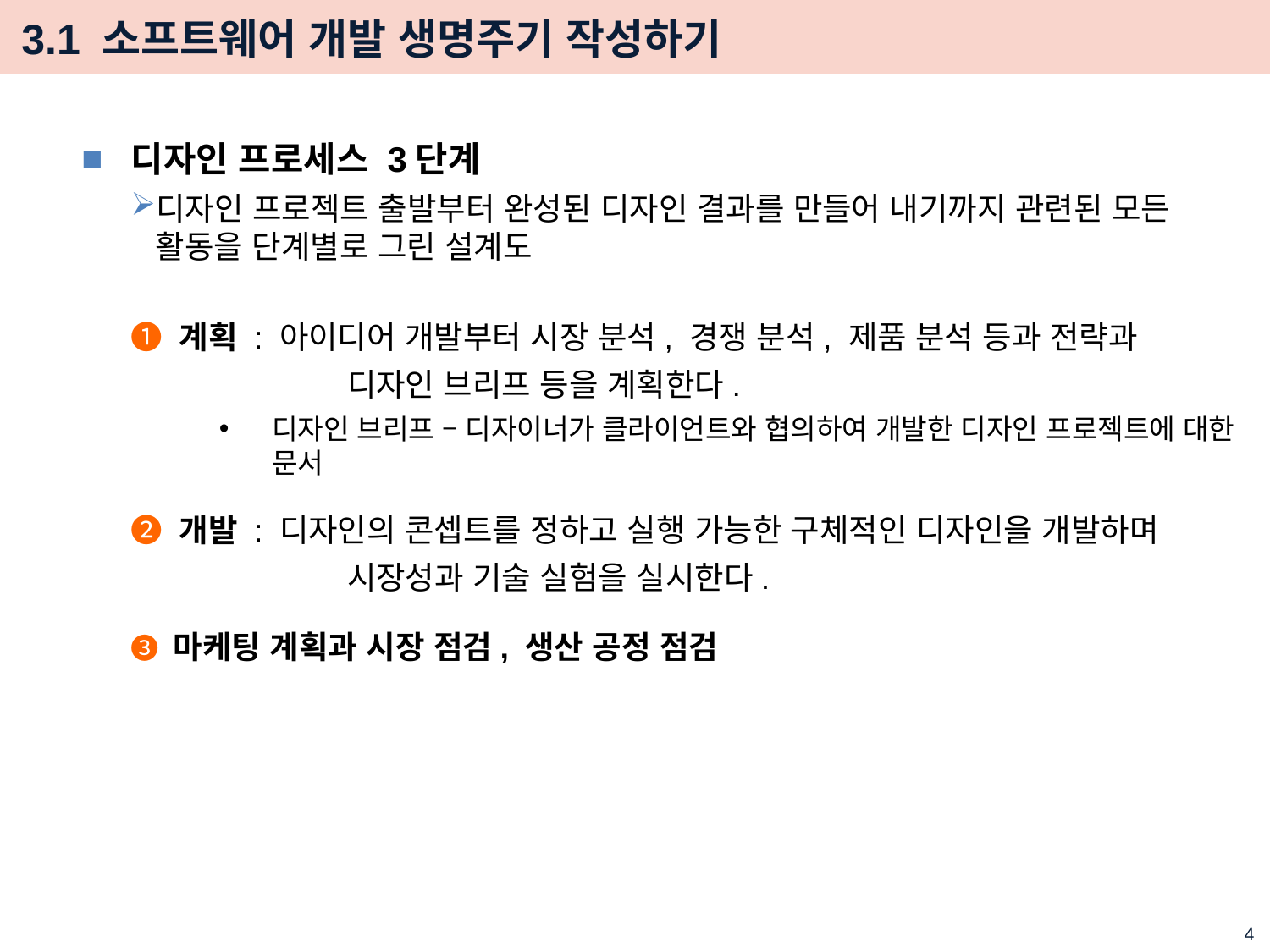

# 3.1 소프트웨어 개발 생명주기 작성하기
디자인 프로세스 3단계
디자인 프로젝트 출발부터 완성된 디자인 결과를 만들어 내기까지 관련된 모든 활동을 단계별로 그린 설계도

❶ 계획 : 아이디어 개발부터 시장 분석, 경쟁 분석, 제품 분석 등과 전략과
		     디자인 브리프 등을 계획한다.
디자인 브리프 – 디자이너가 클라이언트와 협의하여 개발한 디자인 프로젝트에 대한 문서

❷ 개발 : 디자인의 콘셉트를 정하고 실행 가능한 구체적인 디자인을 개발하며
		     시장성과 기술 실험을 실시한다.

❸ 마케팅 계획과 시장 점검, 생산 공정 점검